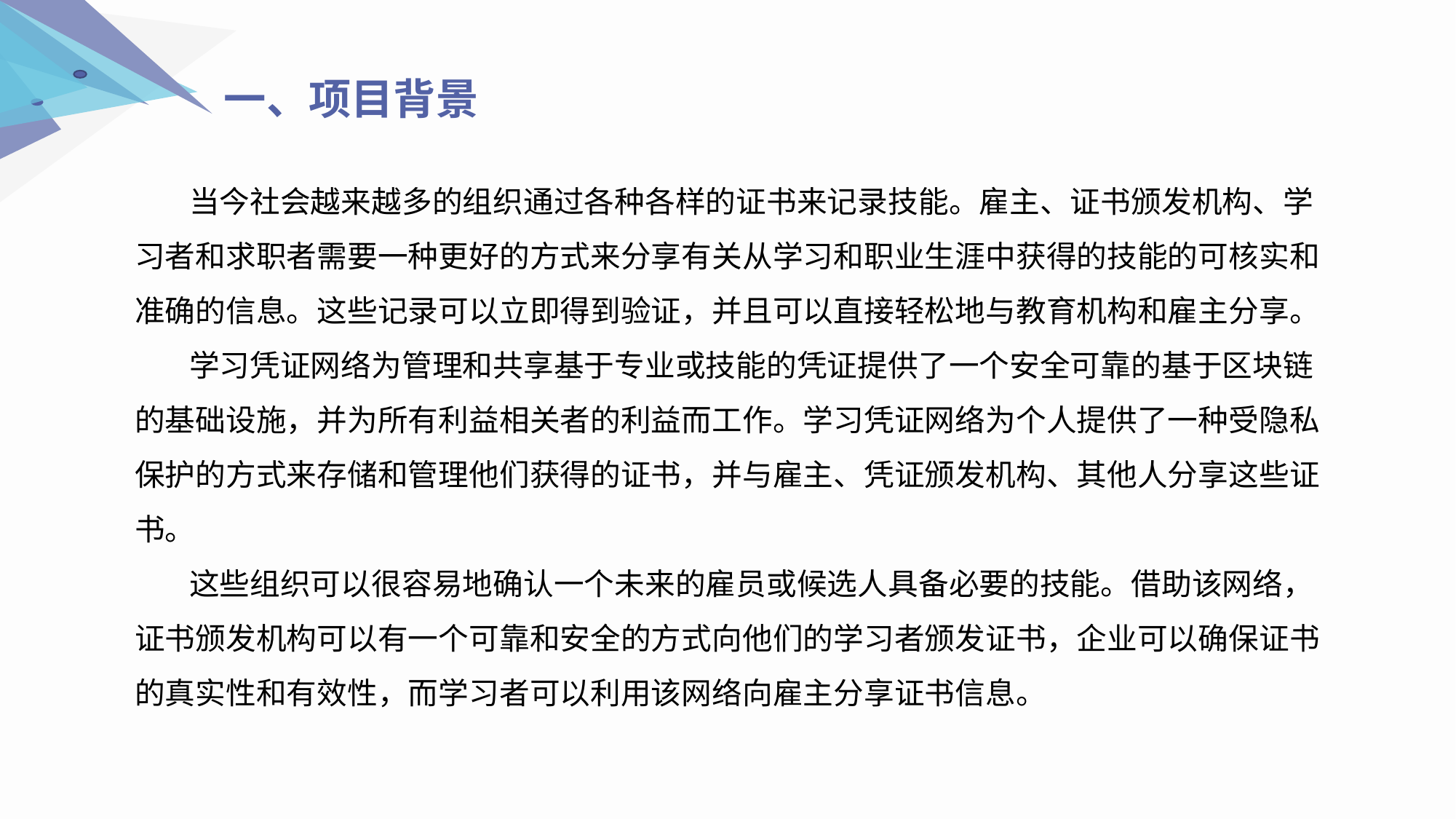

一、项目背景
       当今社会越来越多的组织通过各种各样的证书来记录技能。雇主、证书颁发机构、学习者和求职者需要一种更好的方式来分享有关从学习和职业生涯中获得的技能的可核实和准确的信息。这些记录可以立即得到验证，并且可以直接轻松地与教育机构和雇主分享。
       学习凭证网络为管理和共享基于专业或技能的凭证提供了一个安全可靠的基于区块链的基础设施，并为所有利益相关者的利益而工作。学习凭证网络为个人提供了一种受隐私保护的方式来存储和管理他们获得的证书，并与雇主、凭证颁发机构、其他人分享这些证书。
       这些组织可以很容易地确认一个未来的雇员或候选人具备必要的技能。借助该网络，证书颁发机构可以有一个可靠和安全的方式向他们的学习者颁发证书，企业可以确保证书的真实性和有效性，而学习者可以利用该网络向雇主分享证书信息。